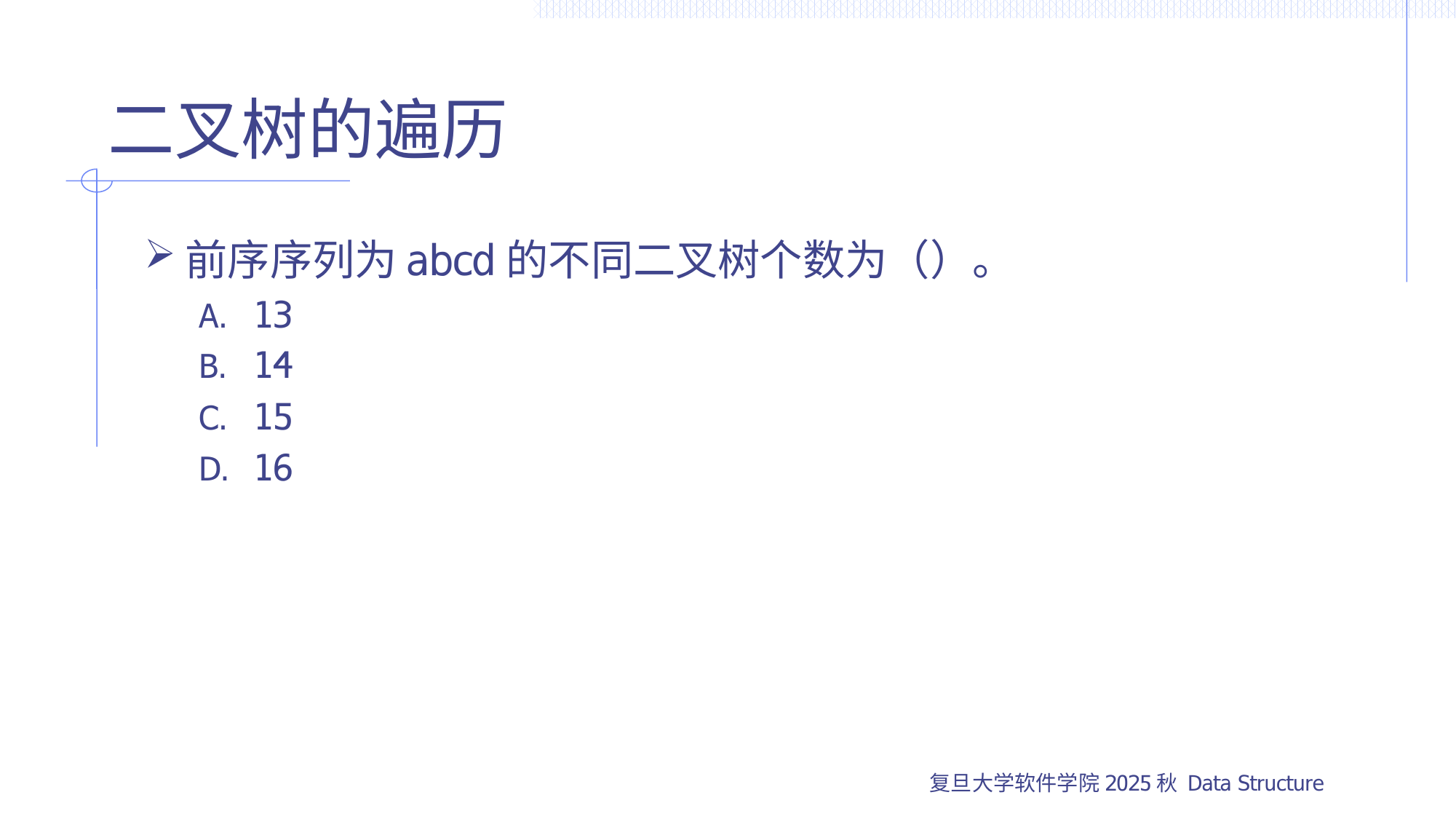

# 二叉树的遍历
前序序列为abcd的不同二叉树个数为（）。
13
14
15
16